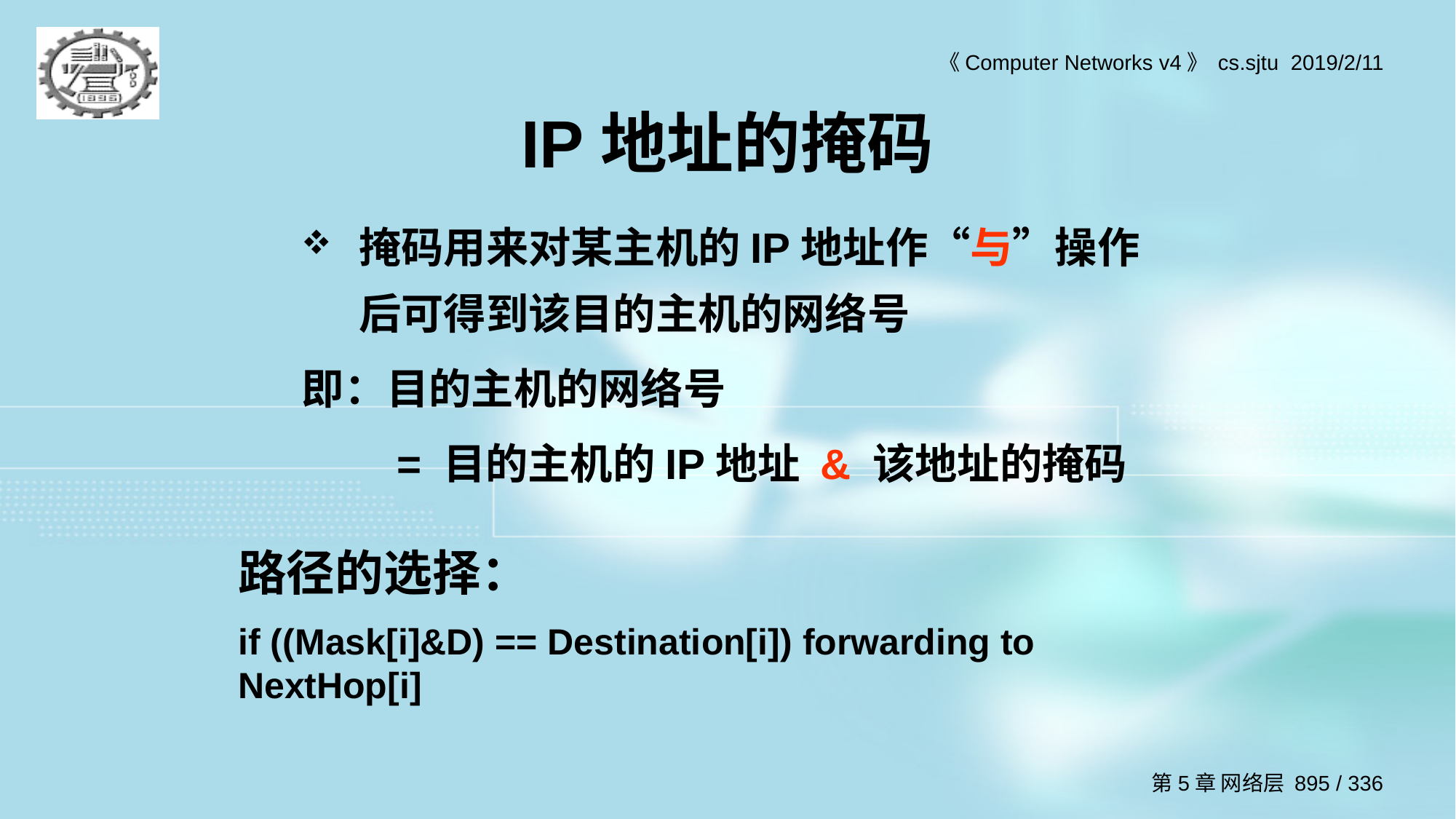

# IP地址的掩码
掩码用来对某主机的IP地址作“与”操作后可得到该目的主机的网络号
即：目的主机的网络号
        = 目的主机的IP地址 & 该地址的掩码
路径的选择：
if ((Mask[i]&D) == Destination[i]) forwarding to NextHop[i]